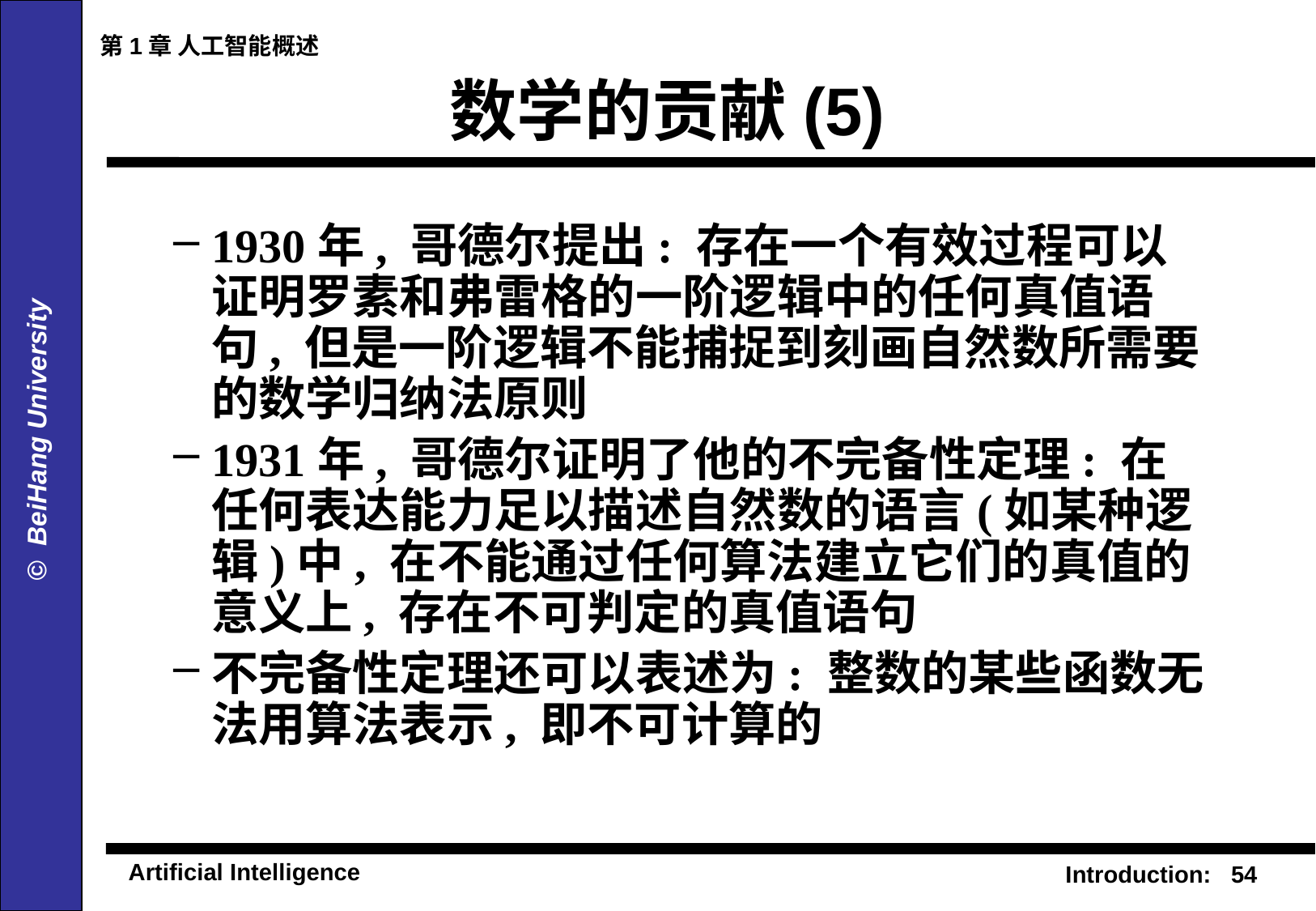

第1章 人工智能概述
# 数学的贡献(5)
1930年, 哥德尔提出: 存在一个有效过程可以证明罗素和弗雷格的一阶逻辑中的任何真值语句, 但是一阶逻辑不能捕捉到刻画自然数所需要的数学归纳法原则
1931年, 哥德尔证明了他的不完备性定理: 在任何表达能力足以描述自然数的语言(如某种逻辑)中, 在不能通过任何算法建立它们的真值的意义上, 存在不可判定的真值语句
不完备性定理还可以表述为: 整数的某些函数无法用算法表示, 即不可计算的